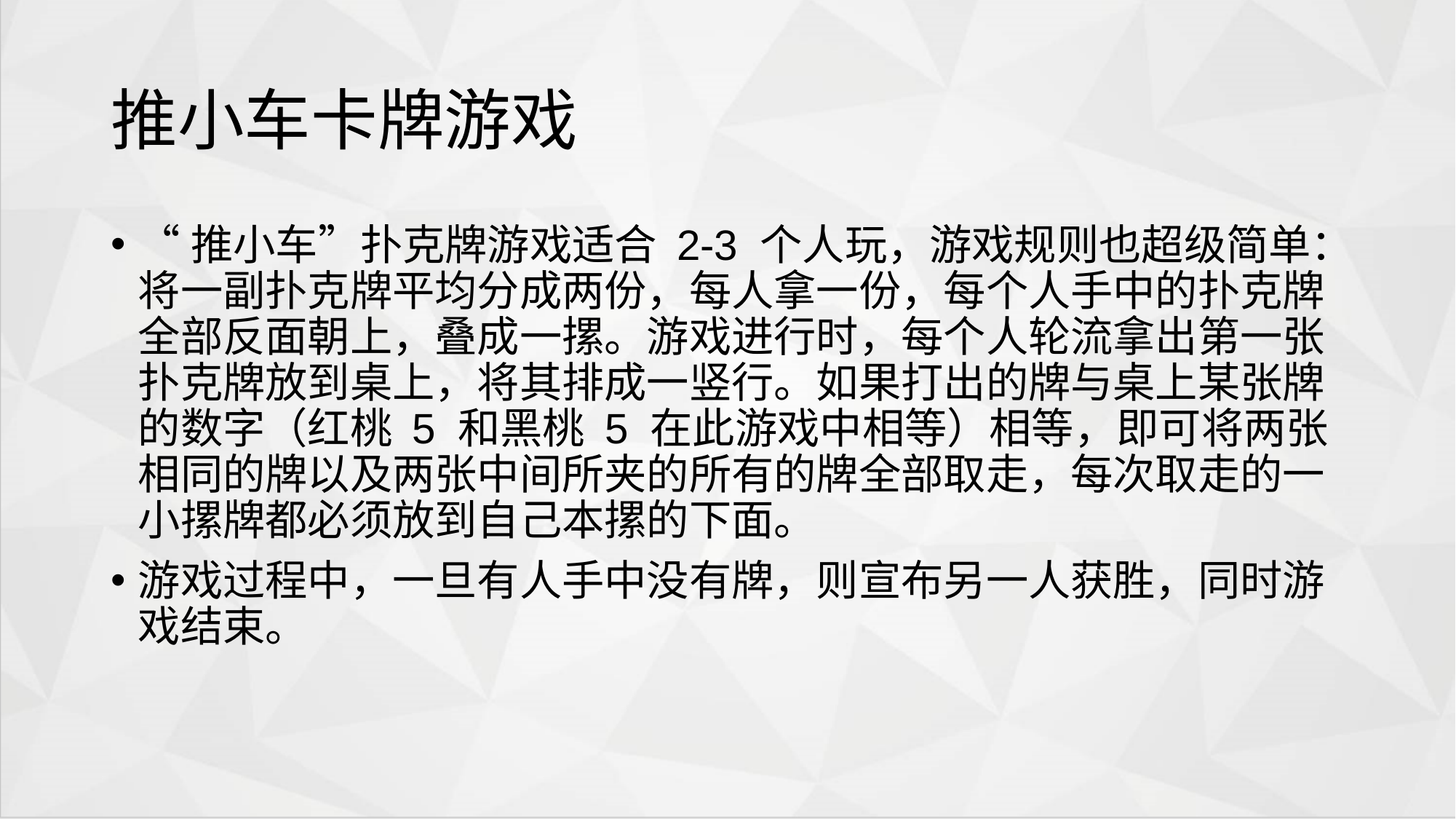

# 推小车卡牌游戏
“推小车”扑克牌游戏适合 2-3 个人玩，游戏规则也超级简单：将一副扑克牌平均分成两份，每人拿一份，每个人手中的扑克牌全部反面朝上，叠成一摞。游戏进行时，每个人轮流拿出第一张扑克牌放到桌上，将其排成一竖行。如果打出的牌与桌上某张牌的数字（红桃 5 和黑桃 5 在此游戏中相等）相等，即可将两张相同的牌以及两张中间所夹的所有的牌全部取走，每次取走的一小摞牌都必须放到自己本摞的下面。
游戏过程中，一旦有人手中没有牌，则宣布另一人获胜，同时游戏结束。